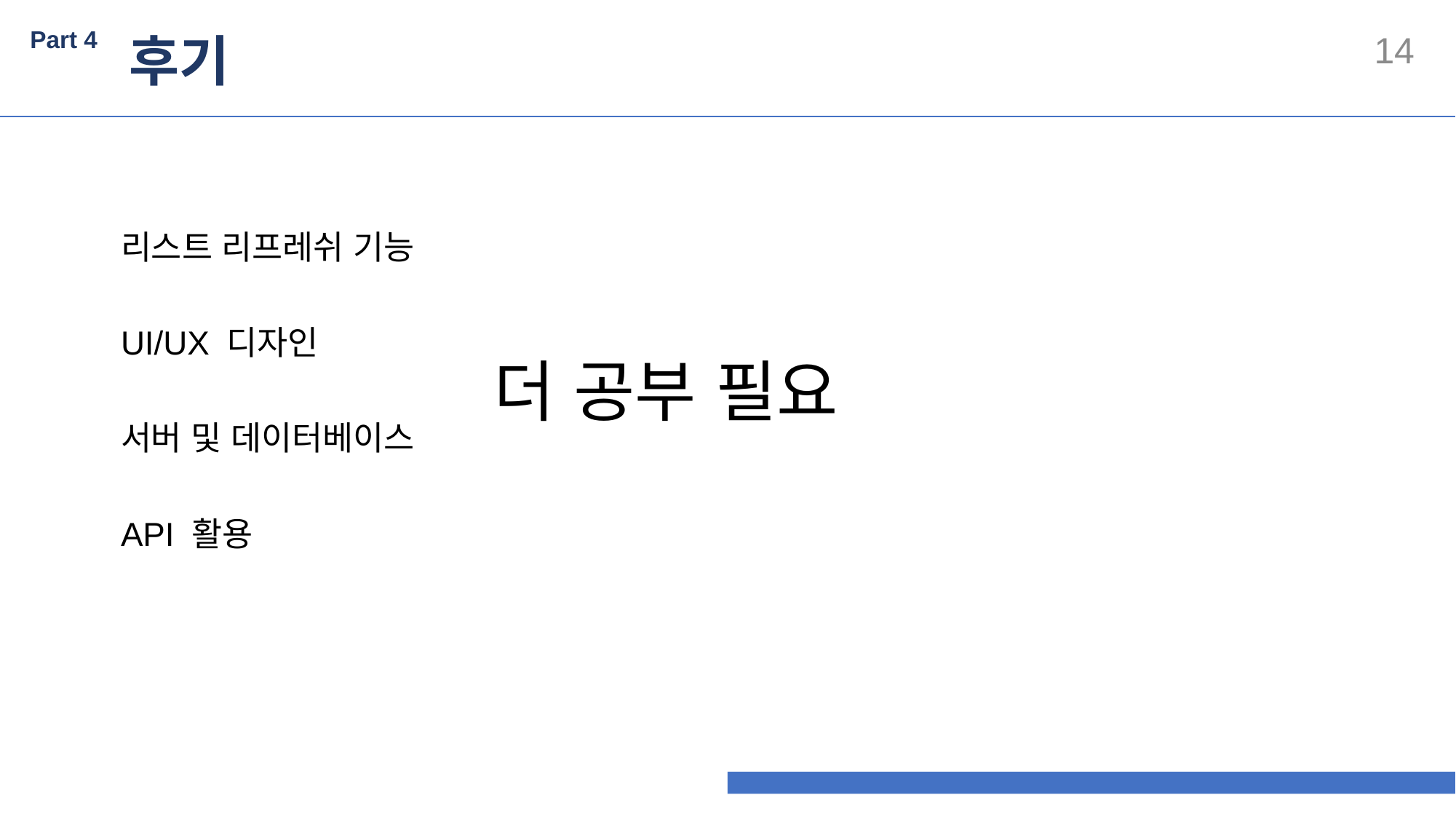

Part 4
후기
14
리스트 리프레쉬 기능
UI/UX 디자인
더 공부 필요
서버 및 데이터베이스
API 활용